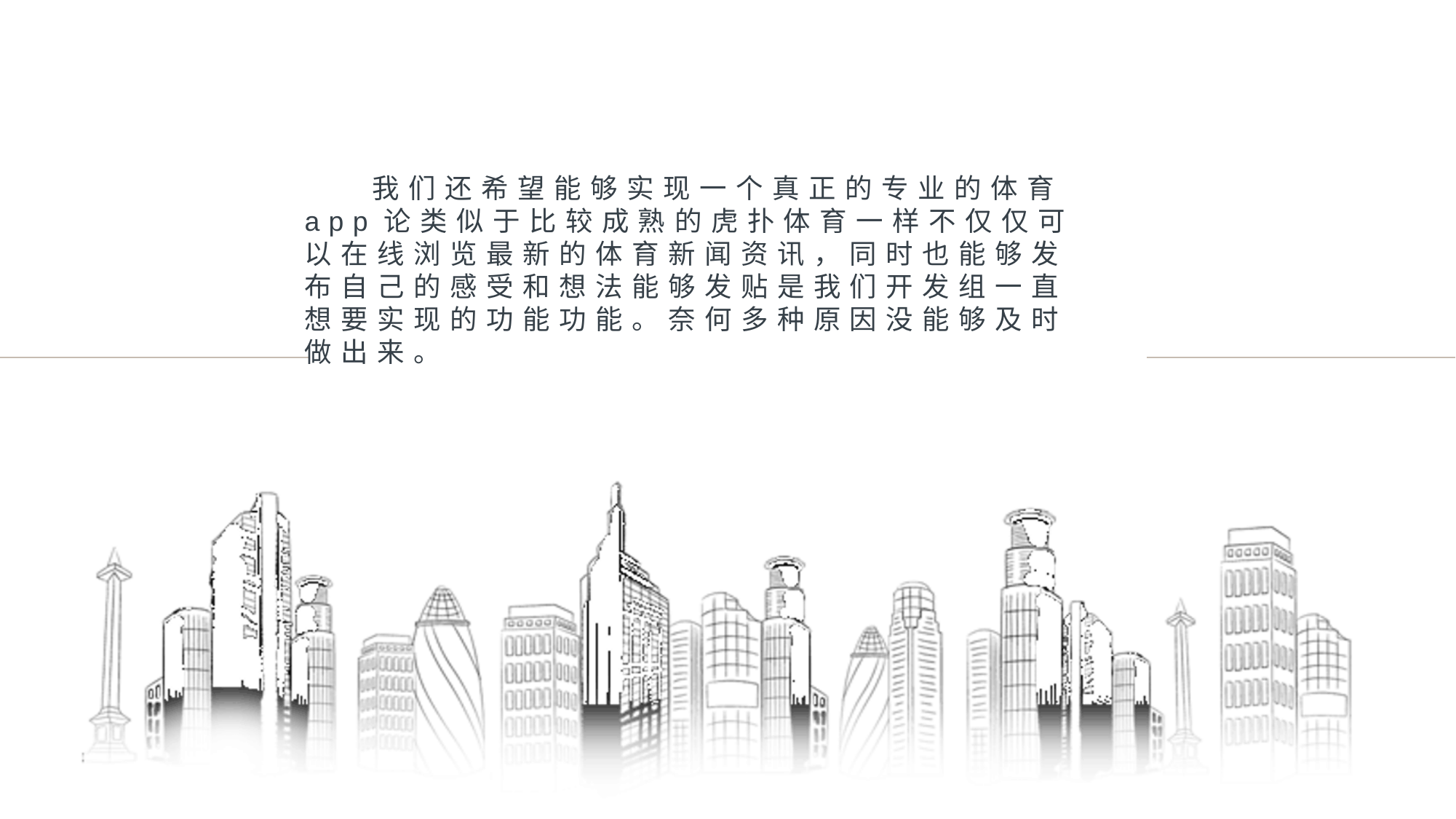

# 我们还希望能够实现一个真正的专业的体育app论类似于比较成熟的虎扑体育一样不仅仅可以在线浏览最新的体育新闻资讯，同时也能够发布自己的感受和想法能够发贴是我们开发组一直想要实现的功能功能。奈何多种原因没能够及时做出来。